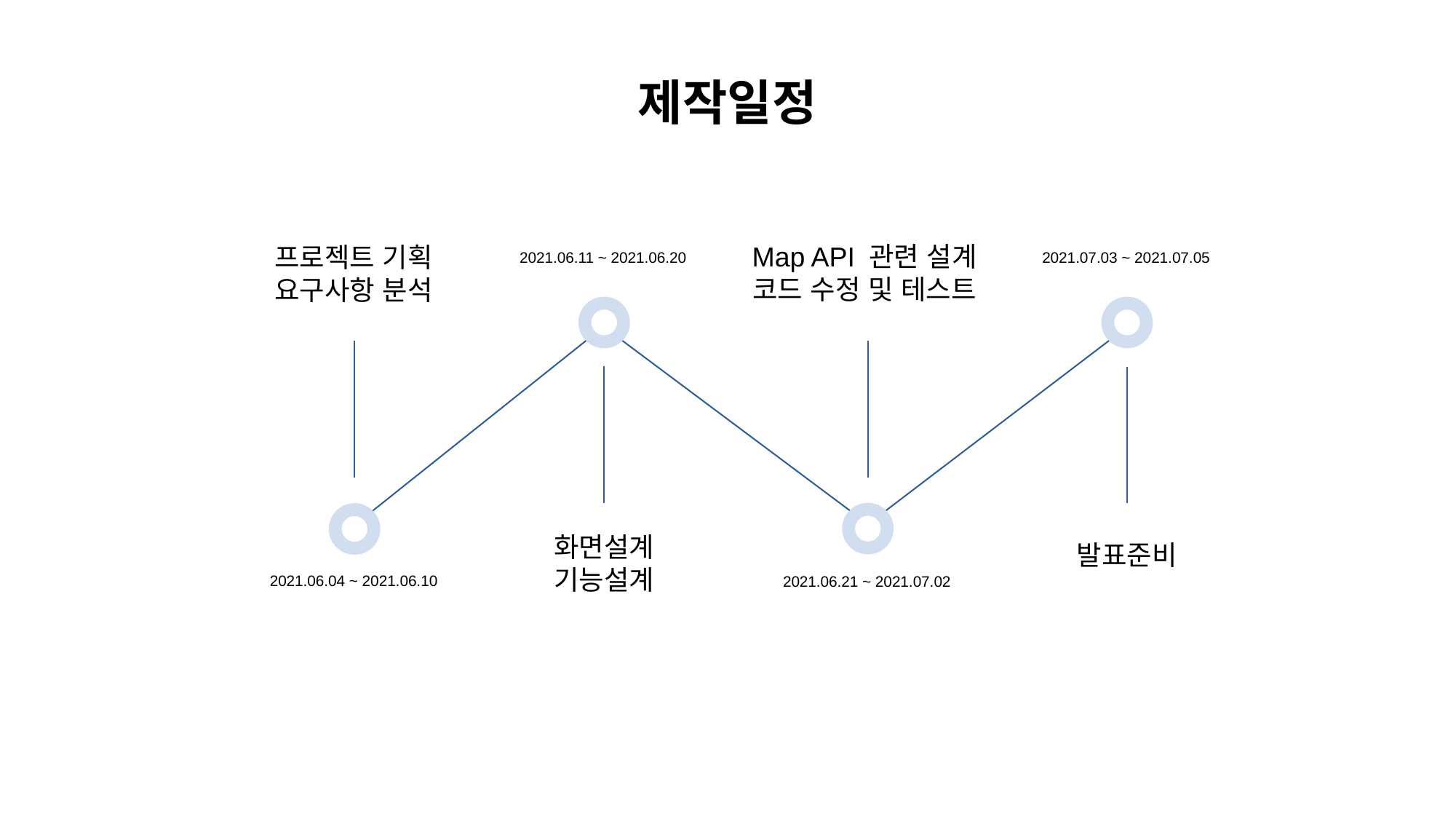

# 제작일정
Map API 관련 설계
코드 수정 및 테스트
프로젝트 기획
요구사항 분석
2021.07.03 ~ 2021.07.05
2021.06.11 ~ 2021.06.20

화면설계
기능설계
발표준비
2021.06.04 ~ 2021.06.10
2021.06.21 ~ 2021.07.02